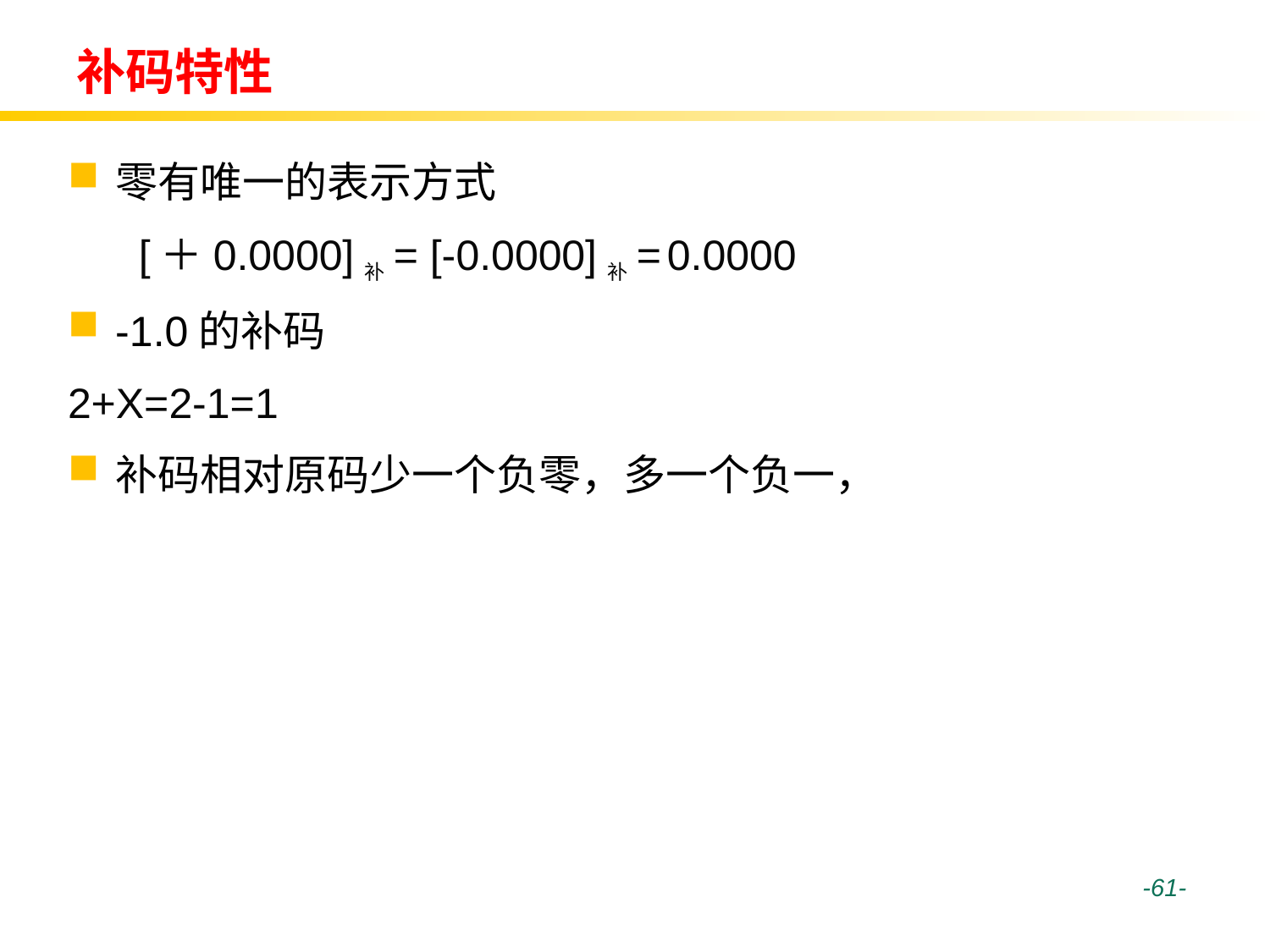

# 补码特性
零有唯一的表示方式
      [＋0.0000]补= [-0.0000]补= 0.0000
-1.0的补码
2+X=2-1=1
补码相对原码少一个负零，多一个负一，

 -61-